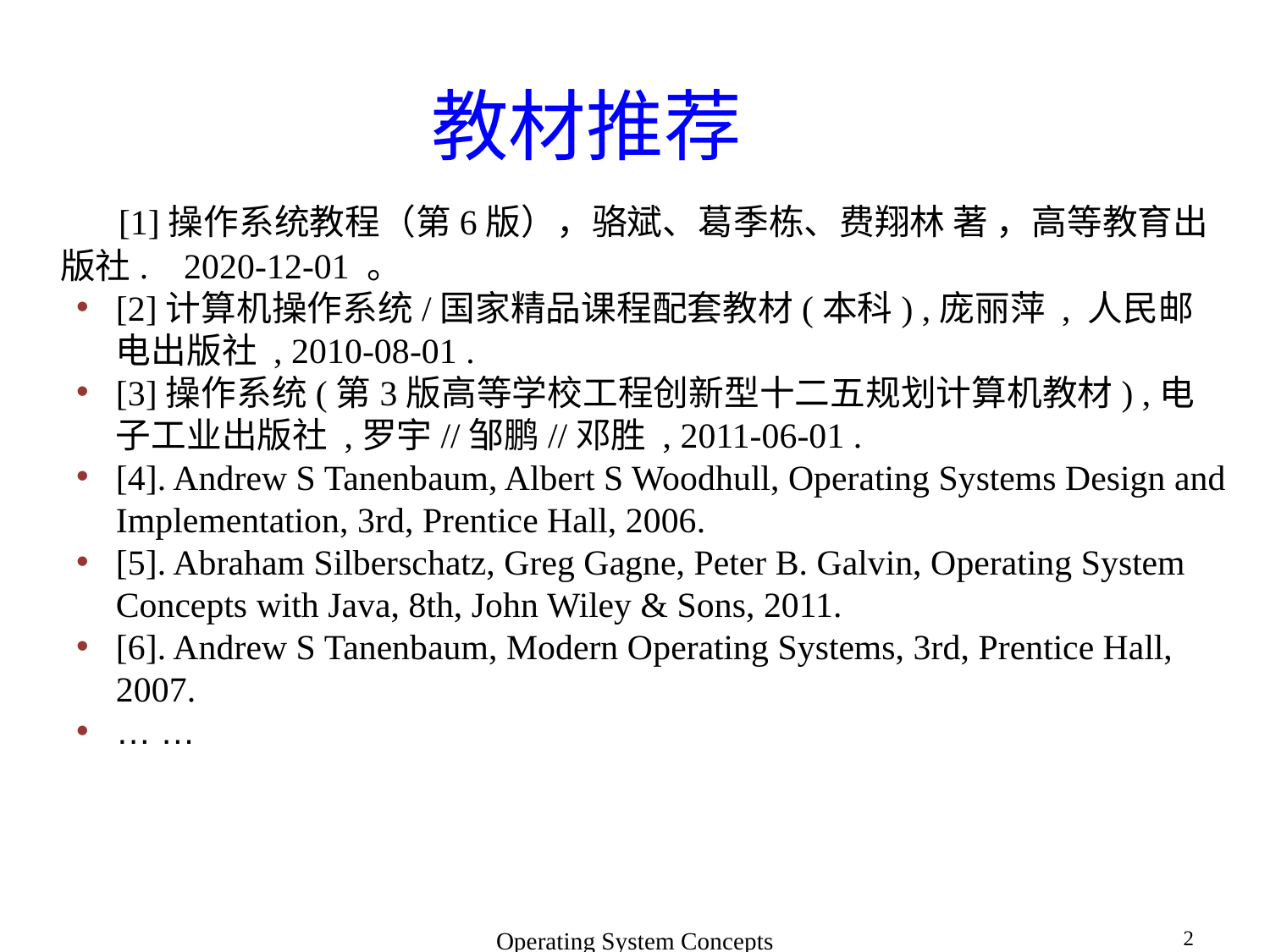

教材推荐
          [1]操作系统教程（第6版），骆斌、葛季栋、费翔林 著 ，高等教育出版社.    2020-12-01 。
[2]计算机操作系统/国家精品课程配套教材(本科) ,庞丽萍 , 人民邮电出版社 , 2010-08-01 .
[3]操作系统(第3版高等学校工程创新型十二五规划计算机教材) ,电子工业出版社 ,罗宇//邹鹏//邓胜 , 2011-06-01 .
[4]. Andrew S Tanenbaum, Albert S Woodhull, Operating Systems Design and Implementation, 3rd, Prentice Hall, 2006.
[5]. Abraham Silberschatz, Greg Gagne, Peter B. Galvin, Operating System Concepts with Java, 8th, John Wiley & Sons, 2011.
[6]. Andrew S Tanenbaum, Modern Operating Systems, 3rd, Prentice Hall, 2007.
… …

Operating System Concepts
2